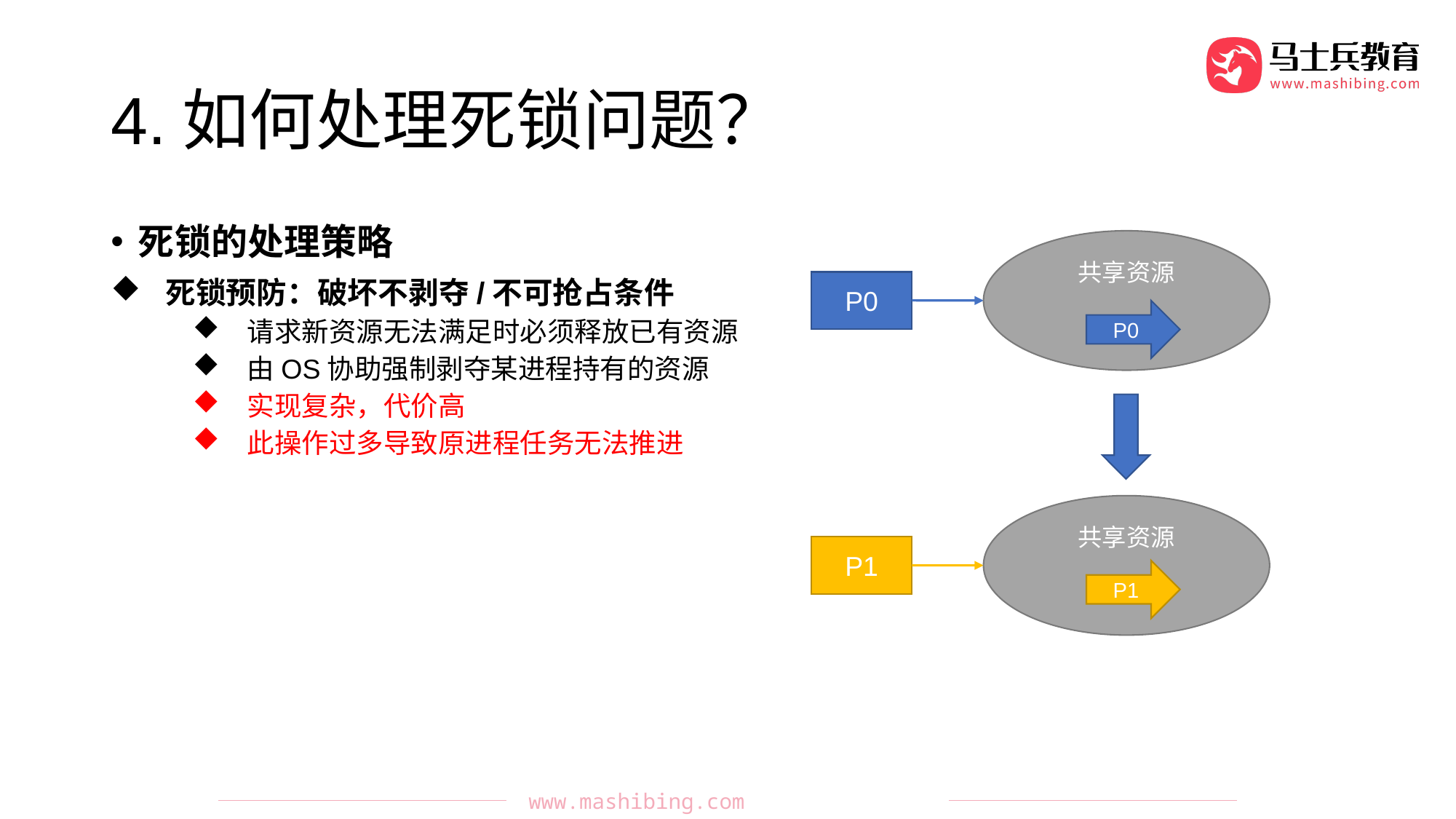

# 4.如何处理死锁问题？
死锁的处理策略
死锁预防：破坏不剥夺/不可抢占条件
请求新资源无法满足时必须释放已有资源
由OS协助强制剥夺某进程持有的资源
实现复杂，代价高
此操作过多导致原进程任务无法推进

共享资源

P0
P0

共享资源

P1
P1